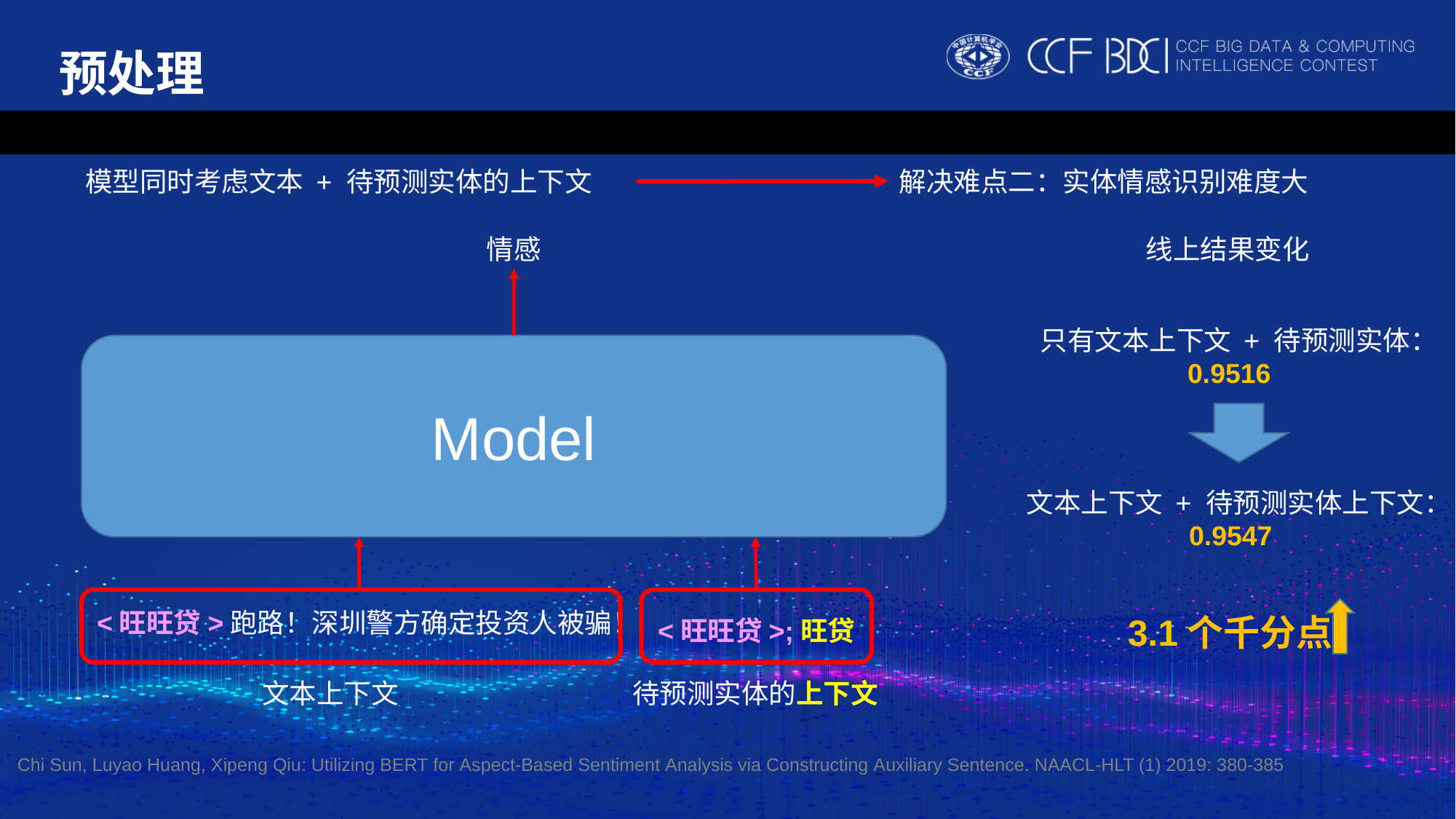

预处理

模型同时考虑文本 + 待预测实体的上下文
解决难点二：实体情感识别难度大
线上结果变化
情感
只有文本上下文 + 待预测实体：
	     0.9516
Model

文本上下文 + 待预测实体上下文：
	       0.9547

3.1个千分点
<旺旺贷>跑路！深圳警方确定投资人被骗！
<旺旺贷>;旺贷
文本上下文
待预测实体的上下文
Chi Sun, Luyao Huang, Xipeng Qiu: Utilizing BERT for Aspect-Based Sentiment Analysis via Constructing Auxiliary Sentence. NAACL-HLT (1) 2019: 380-385